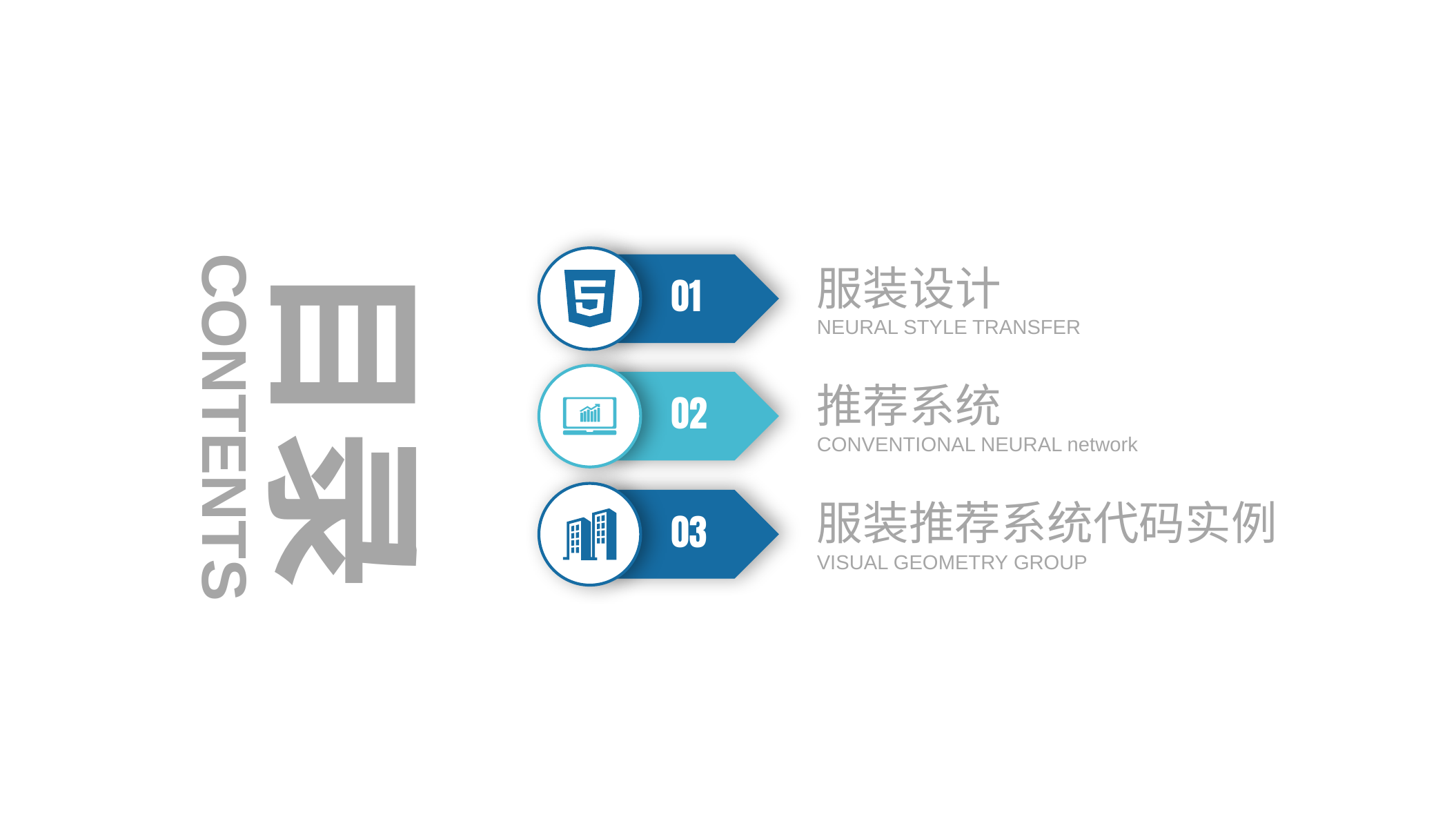

目录

01
服装设计
Neural style transfer

02
推荐系统
CONVENTIONAL NEURAL network
CONTENTS

03
服装推荐系统代码实例
VISUAL GEOMETRY GROUP